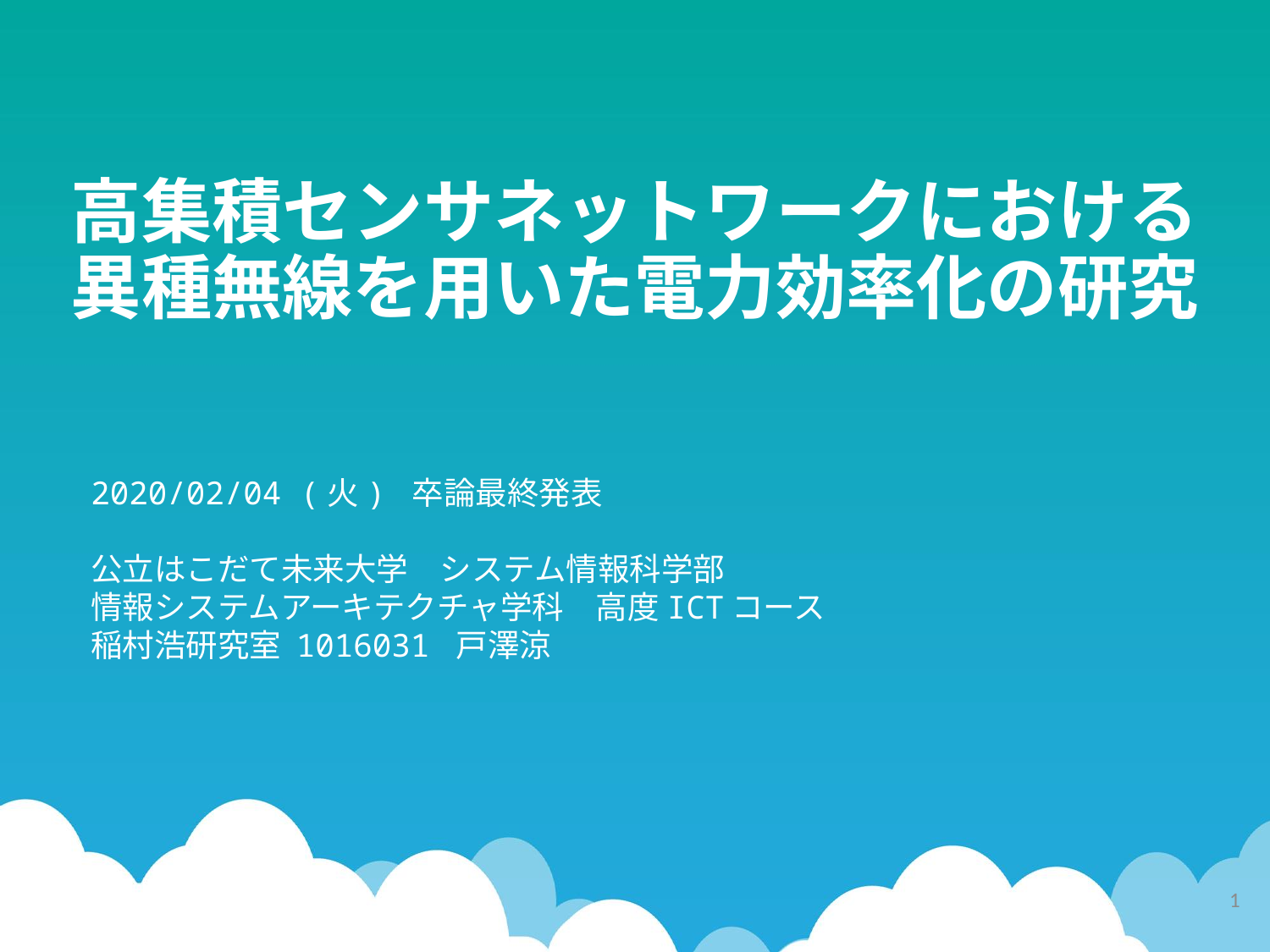

# 高集積センサネットワークにおける異種無線を用いた電力効率化の研究
2020/02/04 (火) 卒論最終発表
公立はこだて未来大学　システム情報科学部
情報システムアーキテクチャ学科　高度ICTコース
稲村浩研究室 1016031 戸澤涼
1